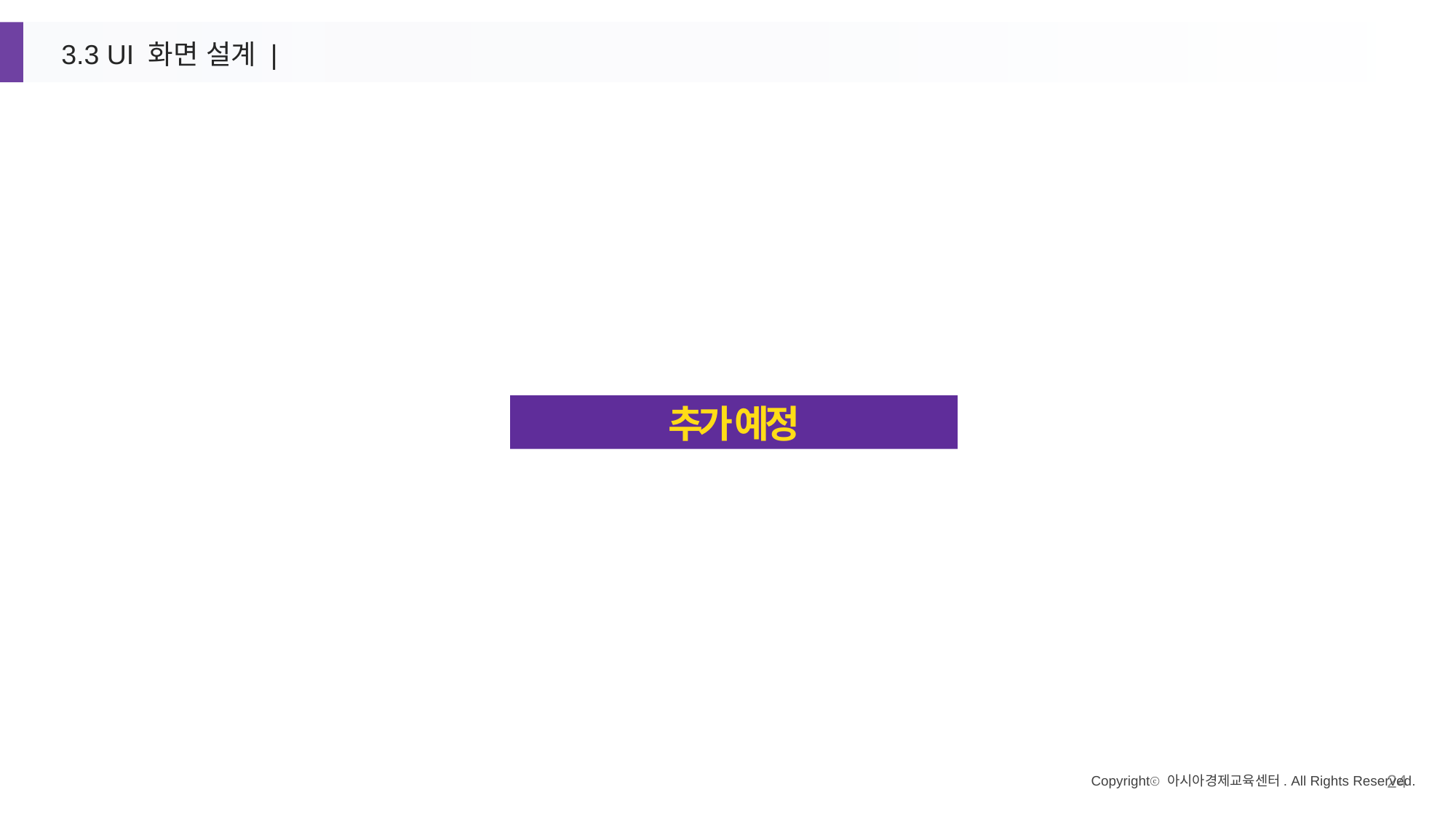

3.3 UI 화면 설계 |
추가 예정

Copyrightⓒ 아시아경제교육센터. All Rights Reserved.